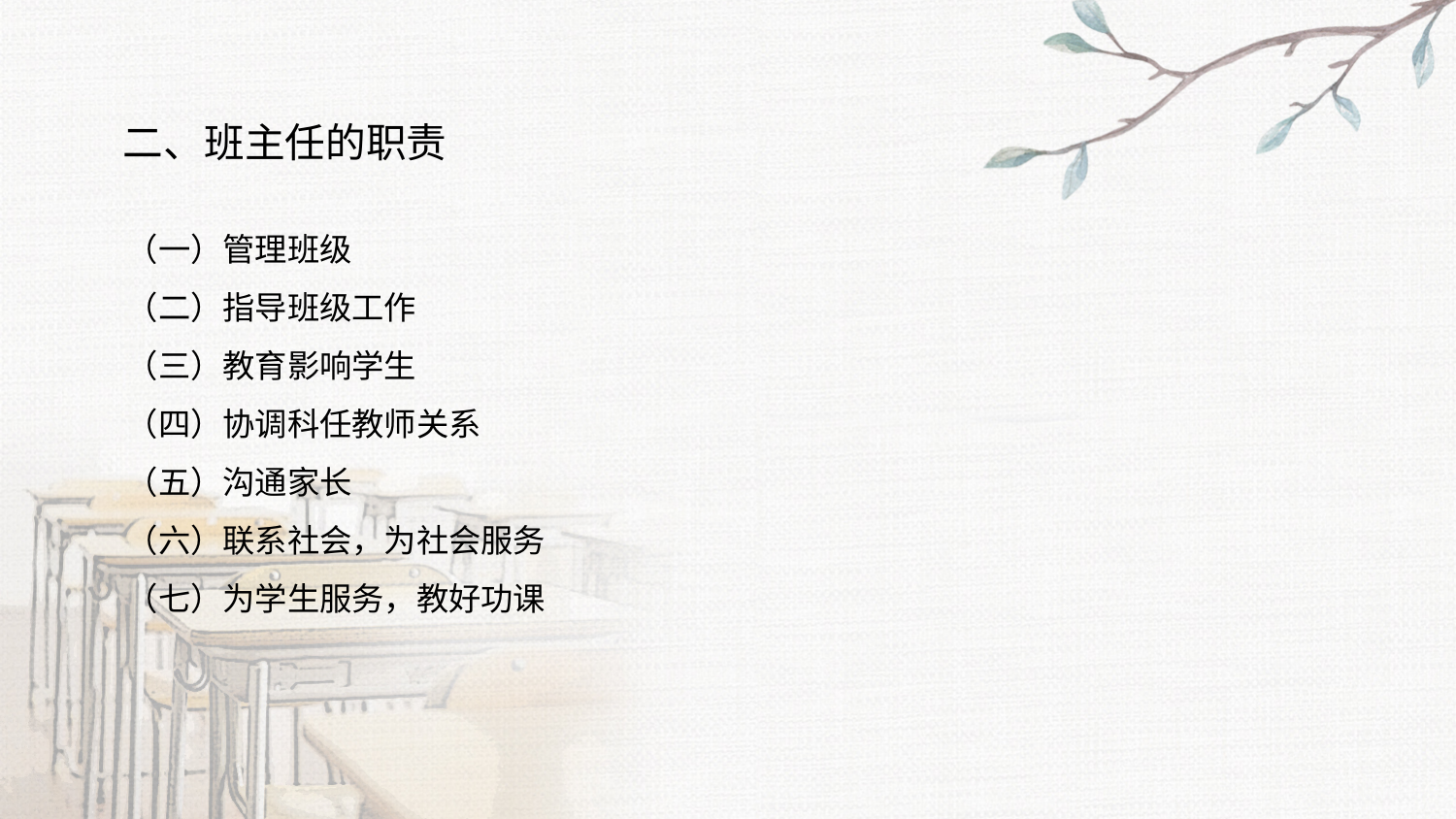

二、班主任的职责
（一）管理班级
（二）指导班级工作
（三）教育影响学生
（四）协调科任教师关系
（五）沟通家长
（六）联系社会，为社会服务
（七）为学生服务，教好功课